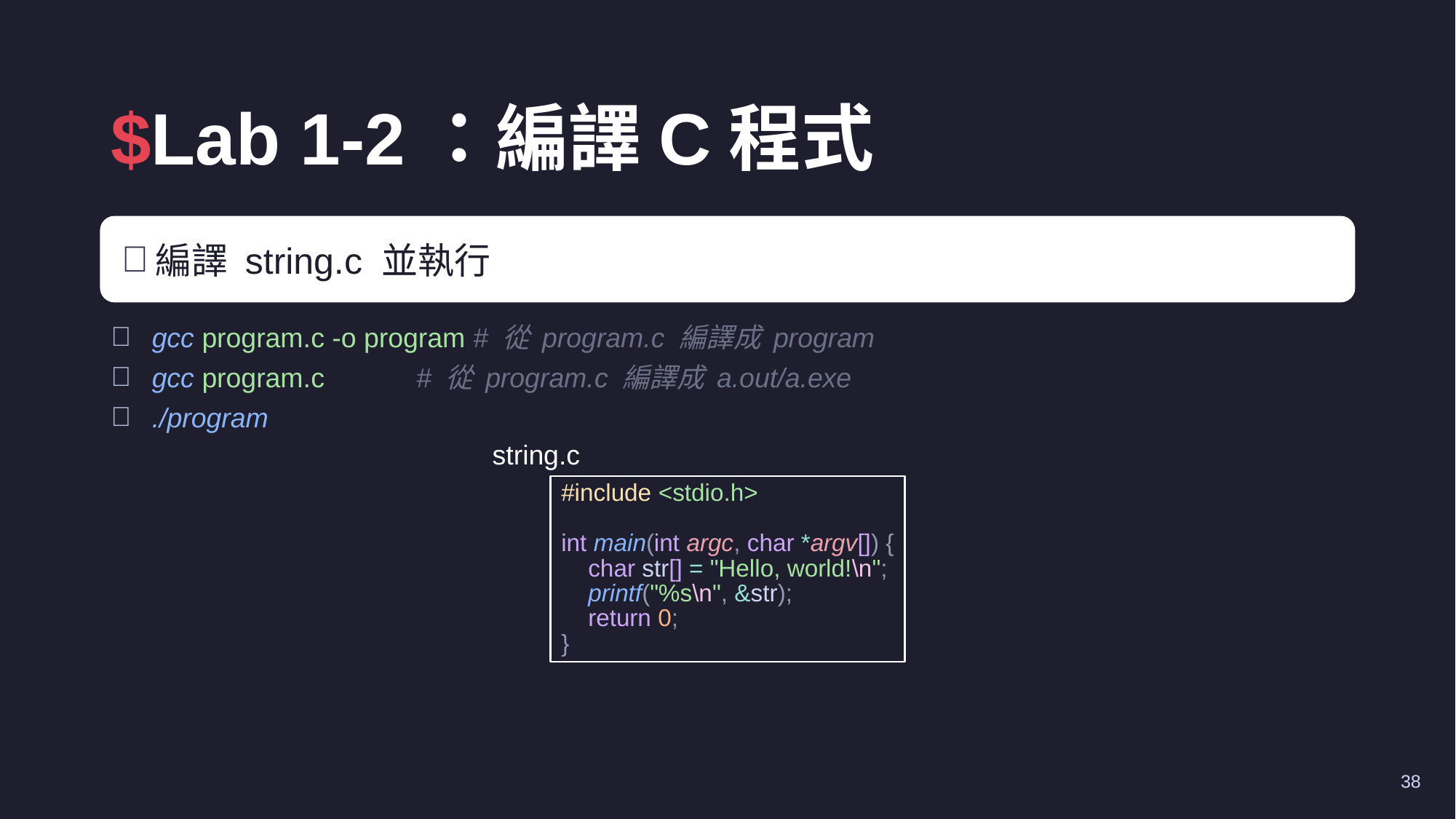

# $Lab 1-2：編譯C程式
編譯 string.c 並執行
gcc program.c -o program # 從 program.c 編譯成 program
gcc program.c            # 從 program.c 編譯成 a.out/a.exe
./program
string.c
#include <stdio.h>
int main(int argc, char *argv[]) {
    char str[] = "Hello, world!\n";
    printf("%s\n", &str);
    return 0;
}
38